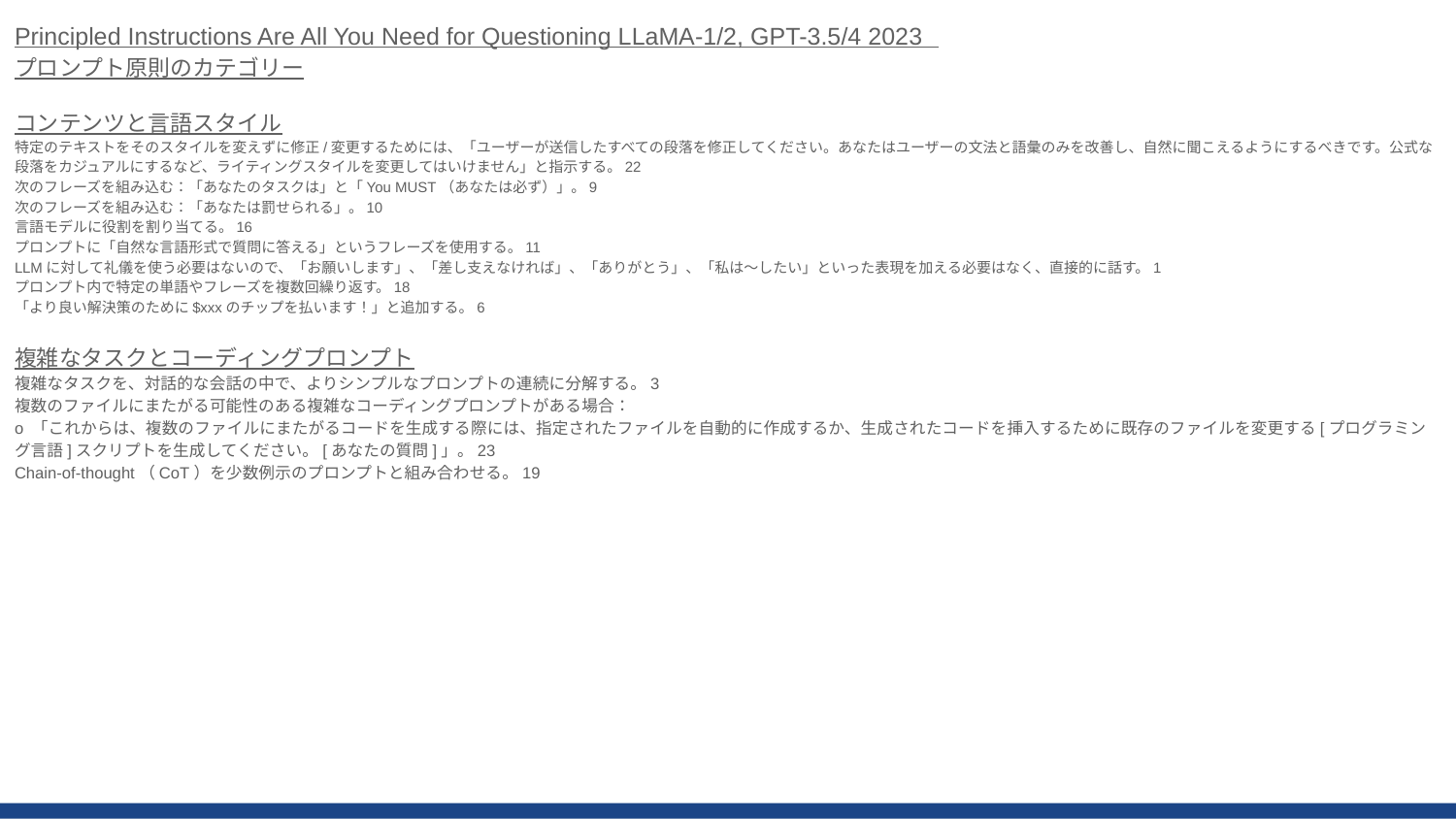

Principled Instructions Are All You Need for Questioning LLaMA-1/2, GPT-3.5/4 2023
プロンプト原則のカテゴリー
コンテンツと言語スタイル
特定のテキストをそのスタイルを変えずに修正/変更するためには、「ユーザーが送信したすべての段落を修正してください。あなたはユーザーの文法と語彙のみを改善し、自然に聞こえるようにするべきです。公式な段落をカジュアルにするなど、ライティングスタイルを変更してはいけません」と指示する。22
次のフレーズを組み込む：「あなたのタスクは」と「You MUST（あなたは必ず）」。9
次のフレーズを組み込む：「あなたは罰せられる」。10
言語モデルに役割を割り当てる。16
プロンプトに「自然な言語形式で質問に答える」というフレーズを使用する。11
LLMに対して礼儀を使う必要はないので、「お願いします」、「差し支えなければ」、「ありがとう」、「私は〜したい」といった表現を加える必要はなく、直接的に話す。1
プロンプト内で特定の単語やフレーズを複数回繰り返す。18
「より良い解決策のために$xxxのチップを払います！」と追加する。6
複雑なタスクとコーディングプロンプト
複雑なタスクを、対話的な会話の中で、よりシンプルなプロンプトの連続に分解する。3
複数のファイルにまたがる可能性のある複雑なコーディングプロンプトがある場合：
o 「これからは、複数のファイルにまたがるコードを生成する際には、指定されたファイルを自動的に作成するか、生成されたコードを挿入するために既存のファイルを変更する[プログラミング言語]スクリプトを生成してください。[あなたの質問]」。23
Chain-of-thought（CoT）を少数例示のプロンプトと組み合わせる。19